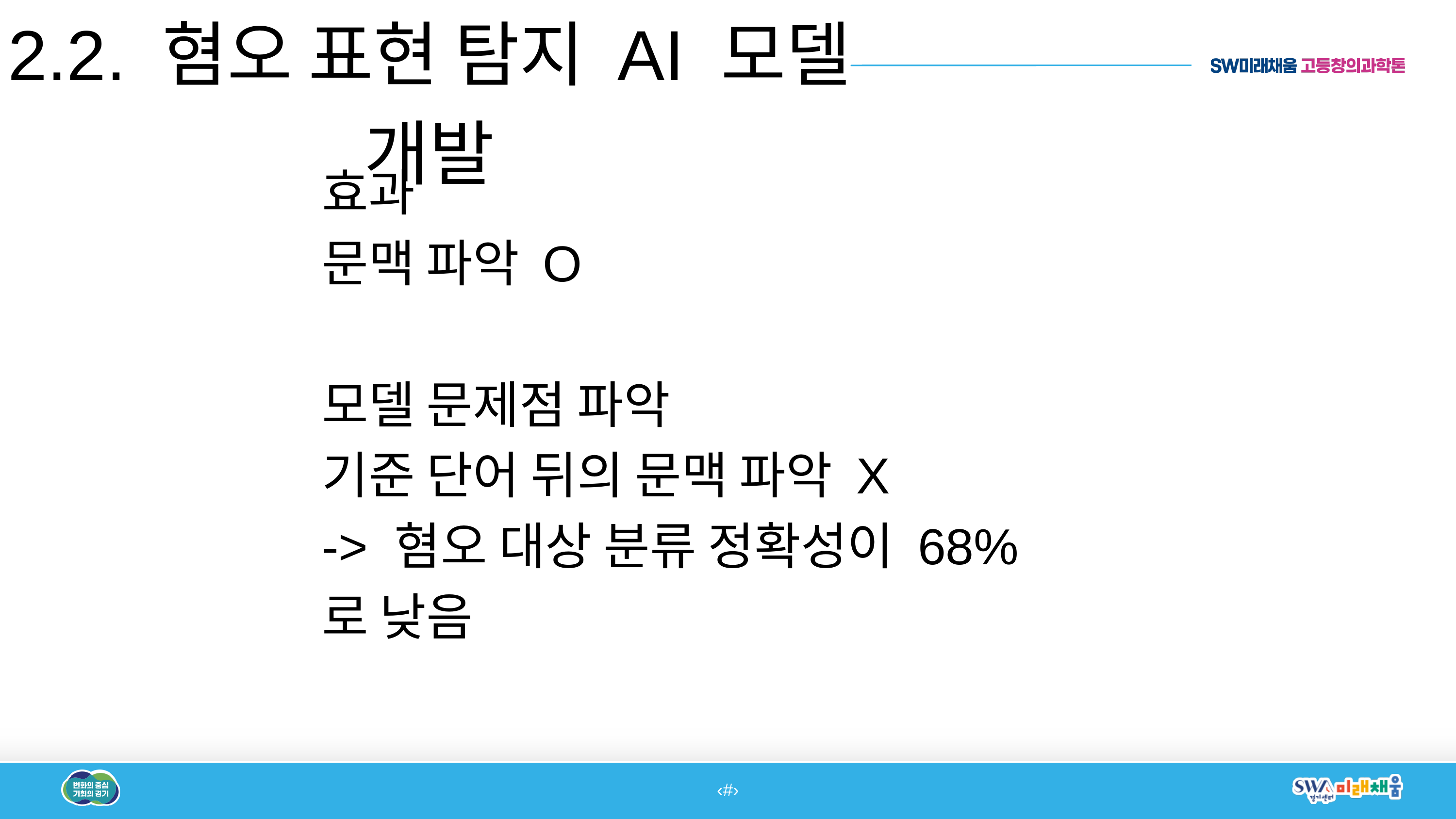

2.2. 혐오 표현 탐지 AI 모델 개발

효과
문맥 파악 O

모델 문제점 파악
기준 단어 뒤의 문맥 파악 X
-> 혐오 대상 분류 정확성이 68%로 낮음

‹#›